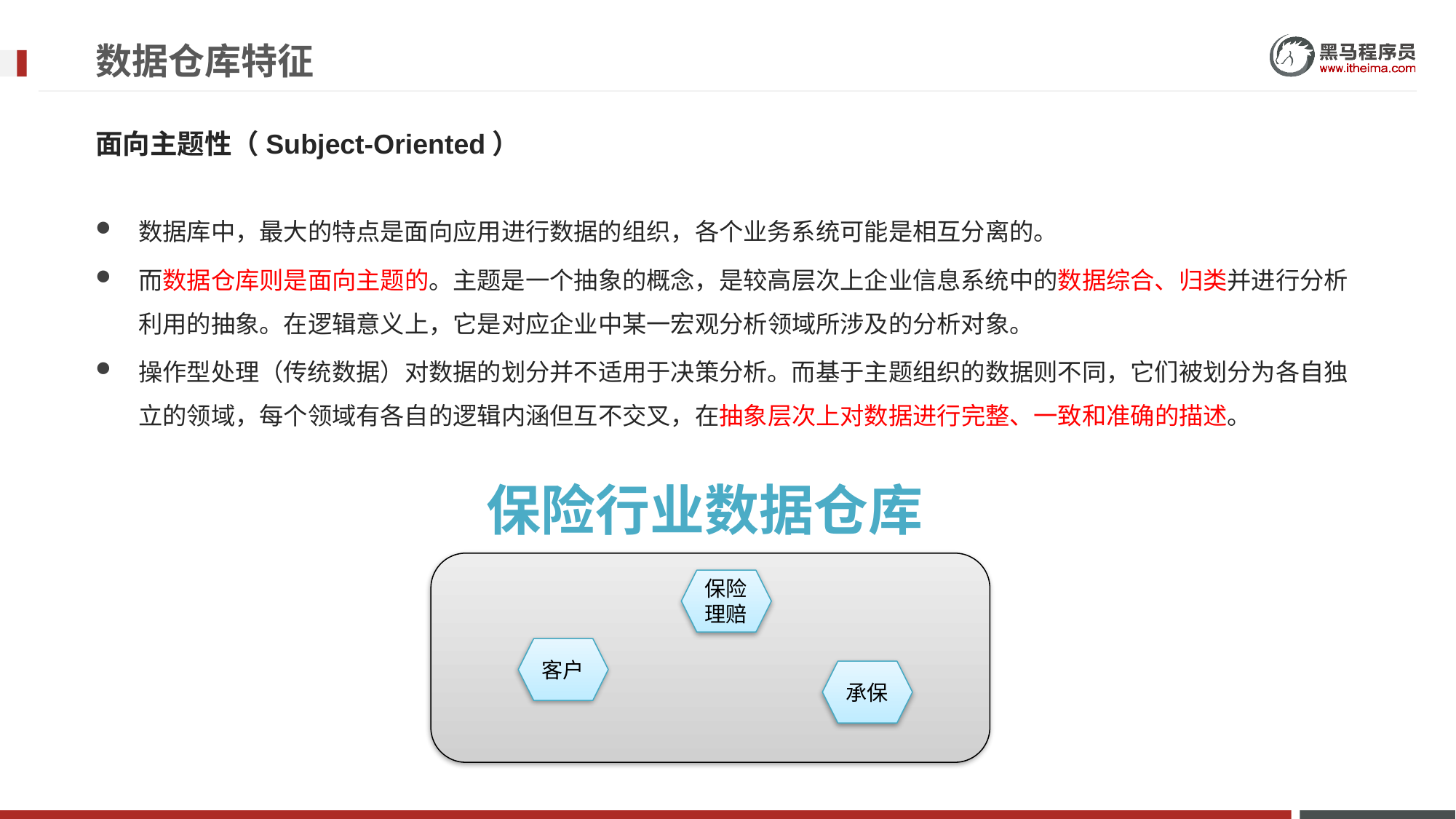

# 数据仓库特征
面向主题性（Subject-Oriented）
数据库中，最大的特点是面向应用进行数据的组织，各个业务系统可能是相互分离的。
而数据仓库则是面向主题的。主题是一个抽象的概念，是较高层次上企业信息系统中的数据综合、归类并进行分析利用的抽象。在逻辑意义上，它是对应企业中某一宏观分析领域所涉及的分析对象。
操作型处理（传统数据）对数据的划分并不适用于决策分析。而基于主题组织的数据则不同，它们被划分为各自独立的领域，每个领域有各自的逻辑内涵但互不交叉，在抽象层次上对数据进行完整、一致和准确的描述。

保险行业数据仓库

保险理赔
客户
承保